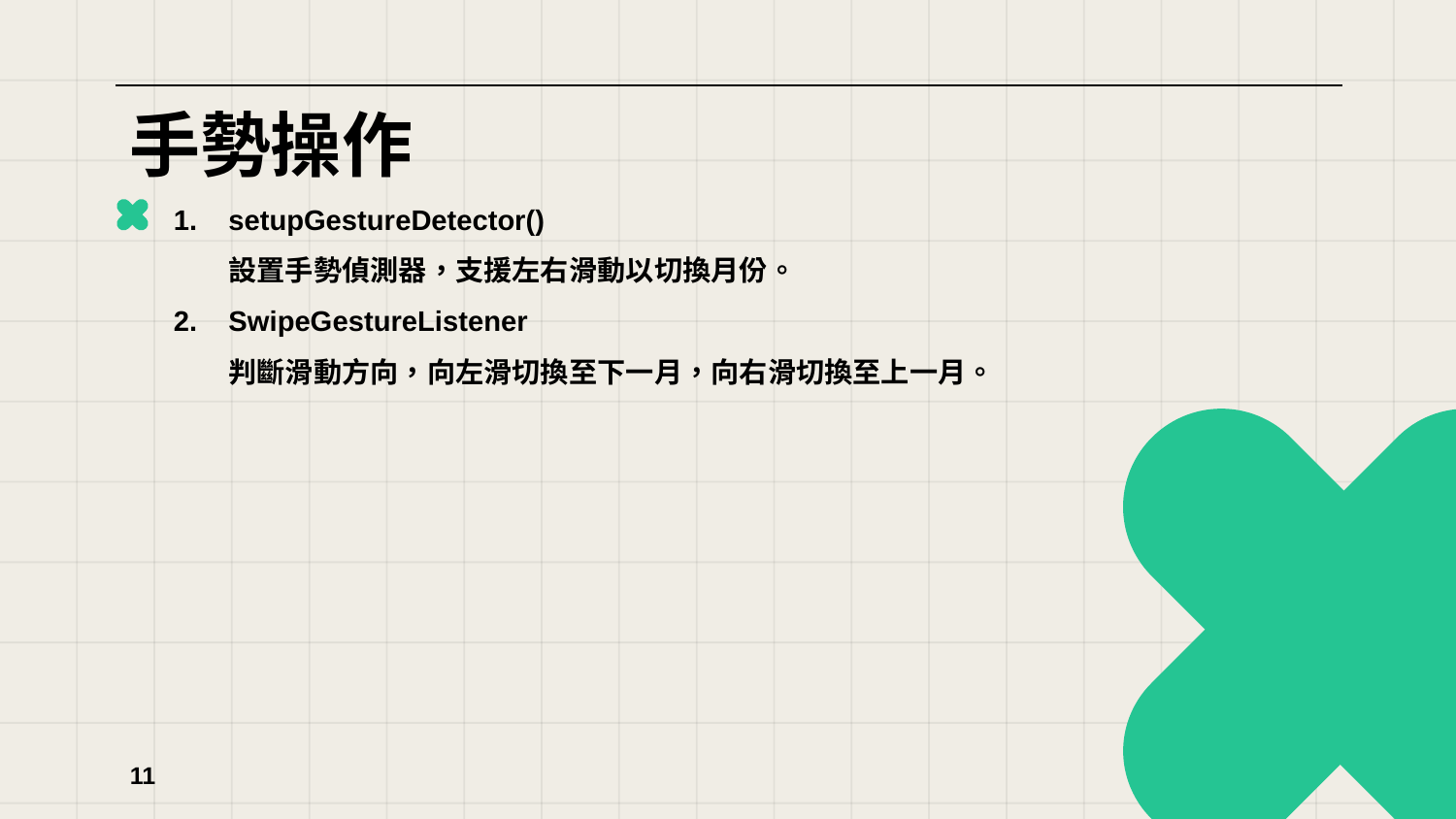

# 手勢操作
setupGestureDetector()
設置手勢偵測器，支援左右滑動以切換月份。
SwipeGestureListener
判斷滑動方向，向左滑切換至下一月，向右滑切換至上一月。

11